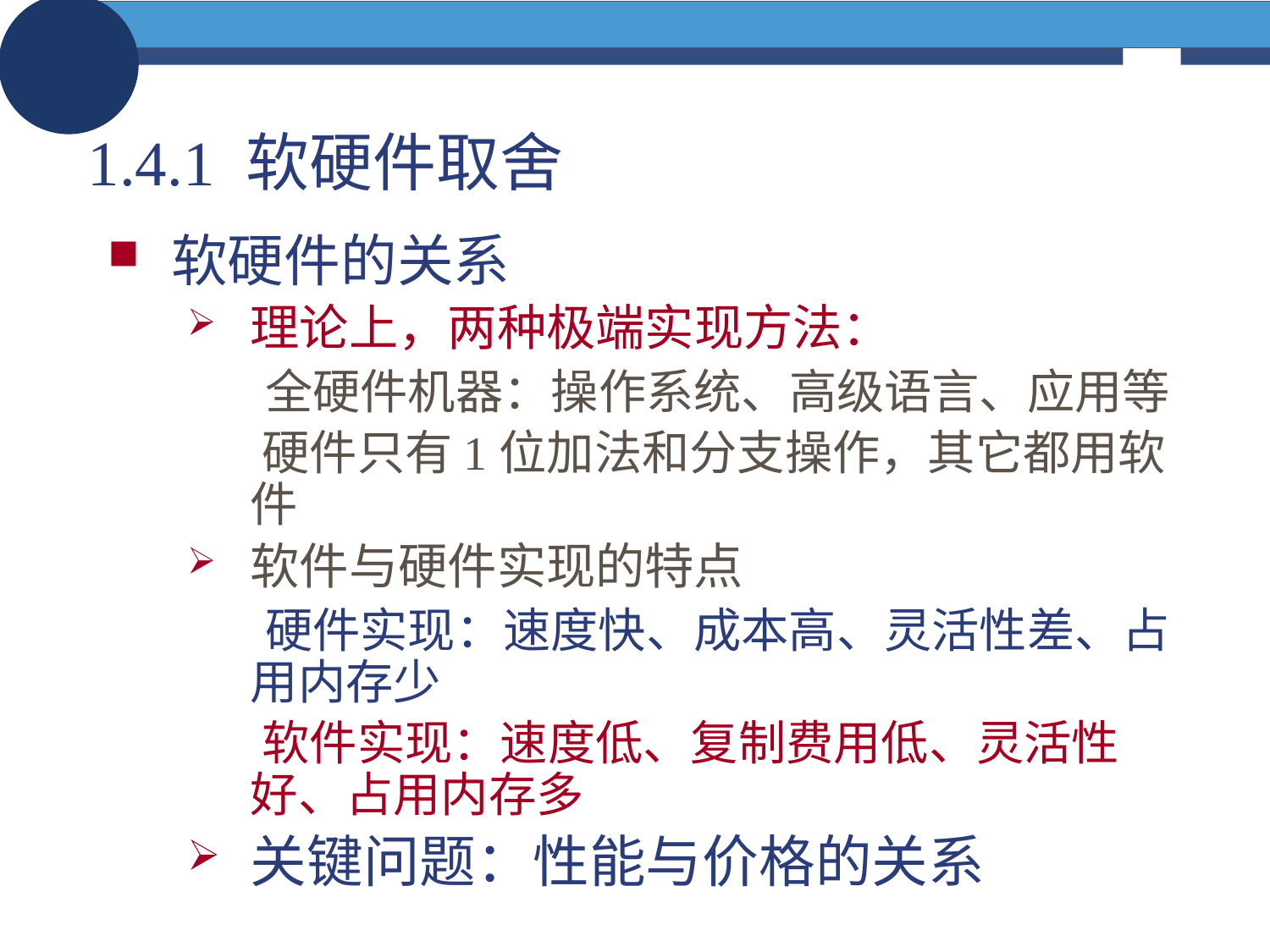

# 1.4.1 软硬件取舍
软硬件的关系
理论上，两种极端实现方法：
      全硬件机器：操作系统、高级语言、应用等
      硬件只有1位加法和分支操作，其它都用软件
软件与硬件实现的特点
      硬件实现：速度快、成本高、灵活性差、占用内存少
      软件实现：速度低、复制费用低、灵活性好、占用内存多
关键问题：性能与价格的关系